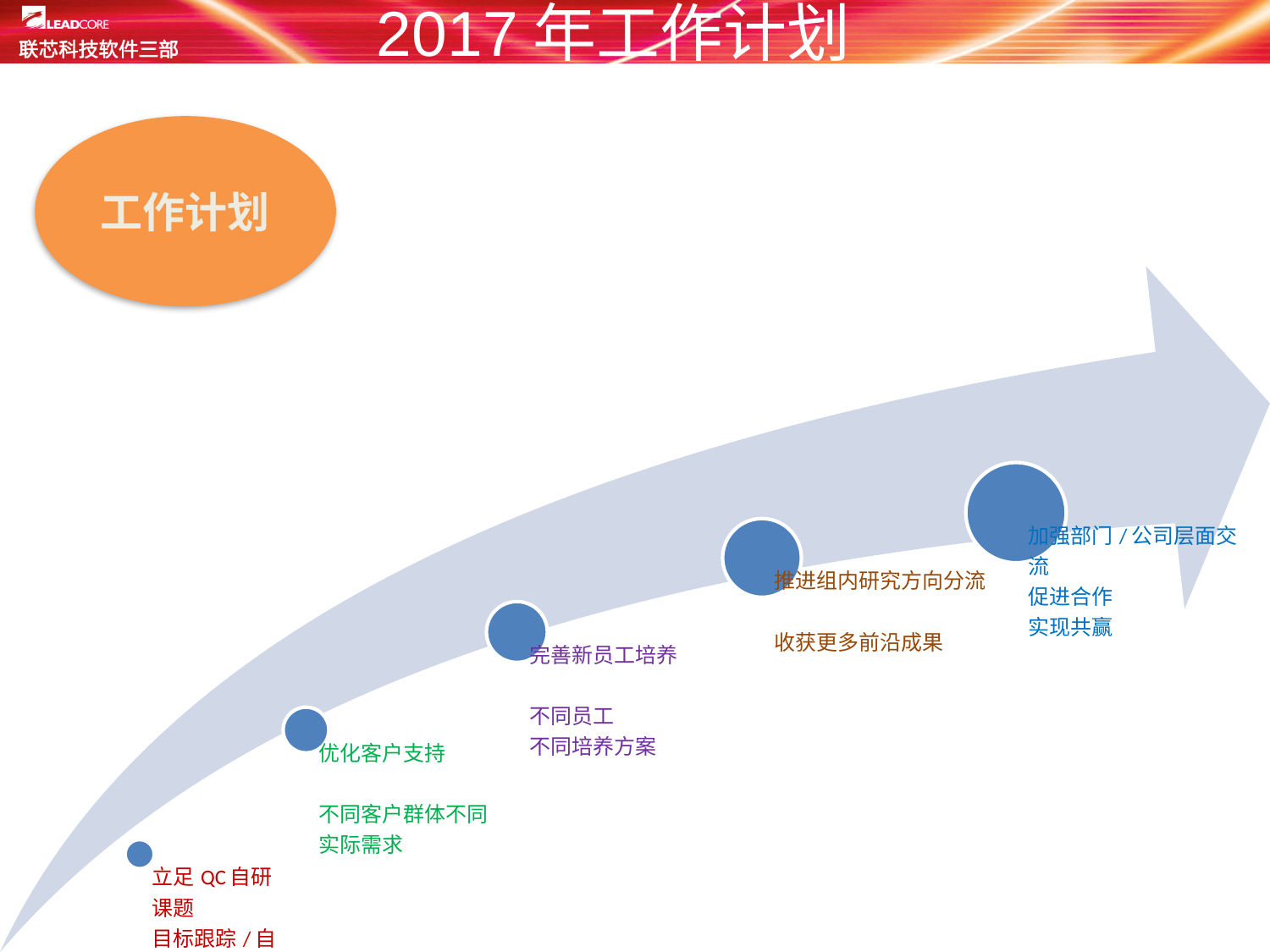

2017年工作计划
工作计划
立足QC自研课题
优化客户支持
不同客户群体不同实际需求
完善新员工培养
不同员工
不同培养方案
推进组内研究方向分流
收获更多前沿成果
加强部门/公司层面交流
促进合作
实现共赢